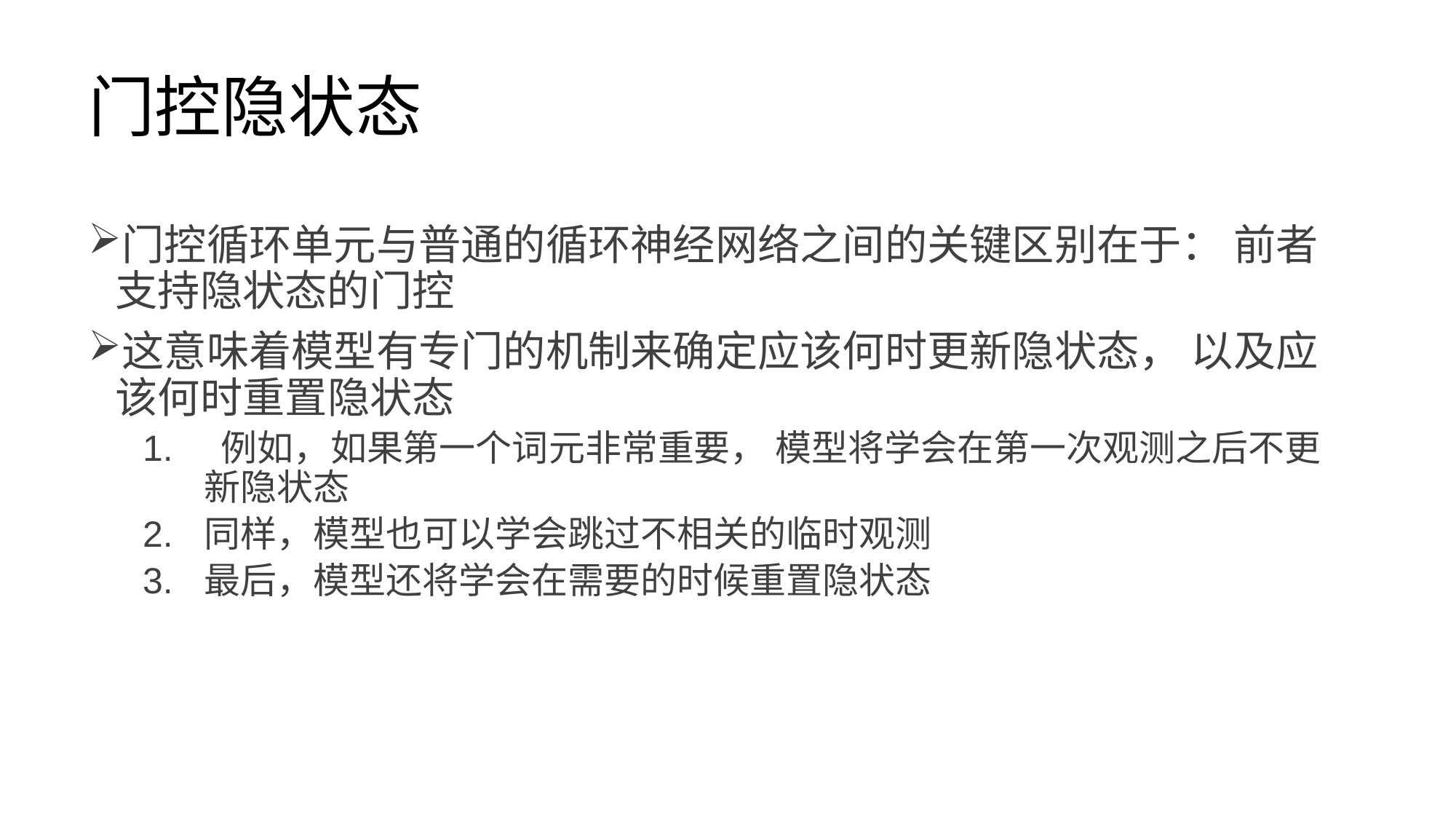

# 门控隐状态
门控循环单元与普通的循环神经网络之间的关键区别在于： 前者支持隐状态的门控
这意味着模型有专门的机制来确定应该何时更新隐状态， 以及应该何时重置隐状态
 例如，如果第一个词元非常重要， 模型将学会在第一次观测之后不更新隐状态
同样，模型也可以学会跳过不相关的临时观测
最后，模型还将学会在需要的时候重置隐状态